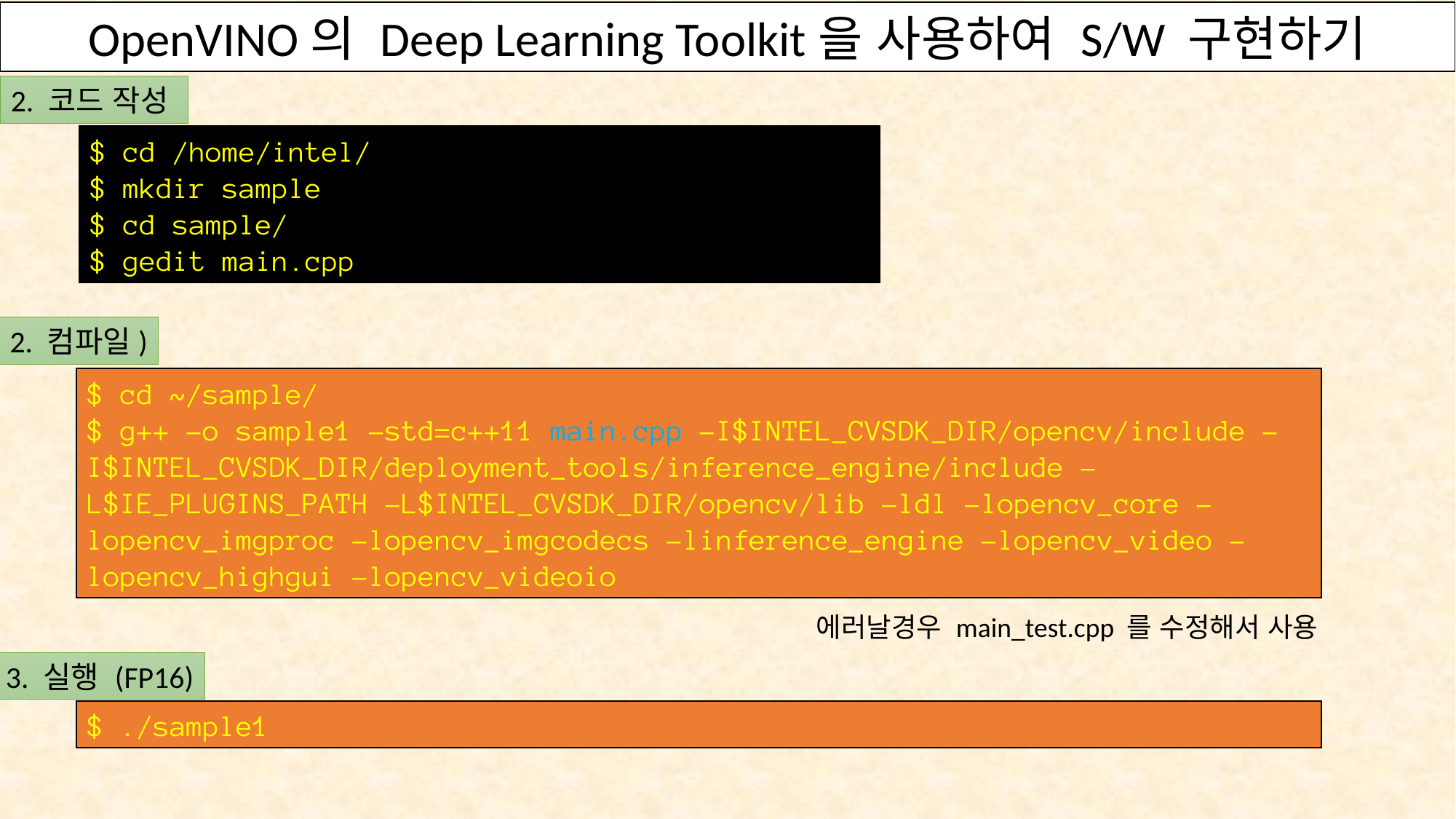

OpenVINO의 Deep Learning Toolkit을 사용하여 S/W 구현하기
2. 코드 작성
$ cd /home/intel/
$ mkdir sample
$ cd sample/
$ gedit main.cpp
2. 컴파일)
$ cd ~/sample/
$ g++ -o sample1 -std=c++11 main.cpp -I$INTEL_CVSDK_DIR/opencv/include -I$INTEL_CVSDK_DIR/deployment_tools/inference_engine/include -L$IE_PLUGINS_PATH -L$INTEL_CVSDK_DIR/opencv/lib -ldl -lopencv_core -lopencv_imgproc -lopencv_imgcodecs -linference_engine -lopencv_video -lopencv_highgui -lopencv_videoio
에러날경우 main_test.cpp 를 수정해서 사용
3. 실행 (FP16)
$ ./sample1